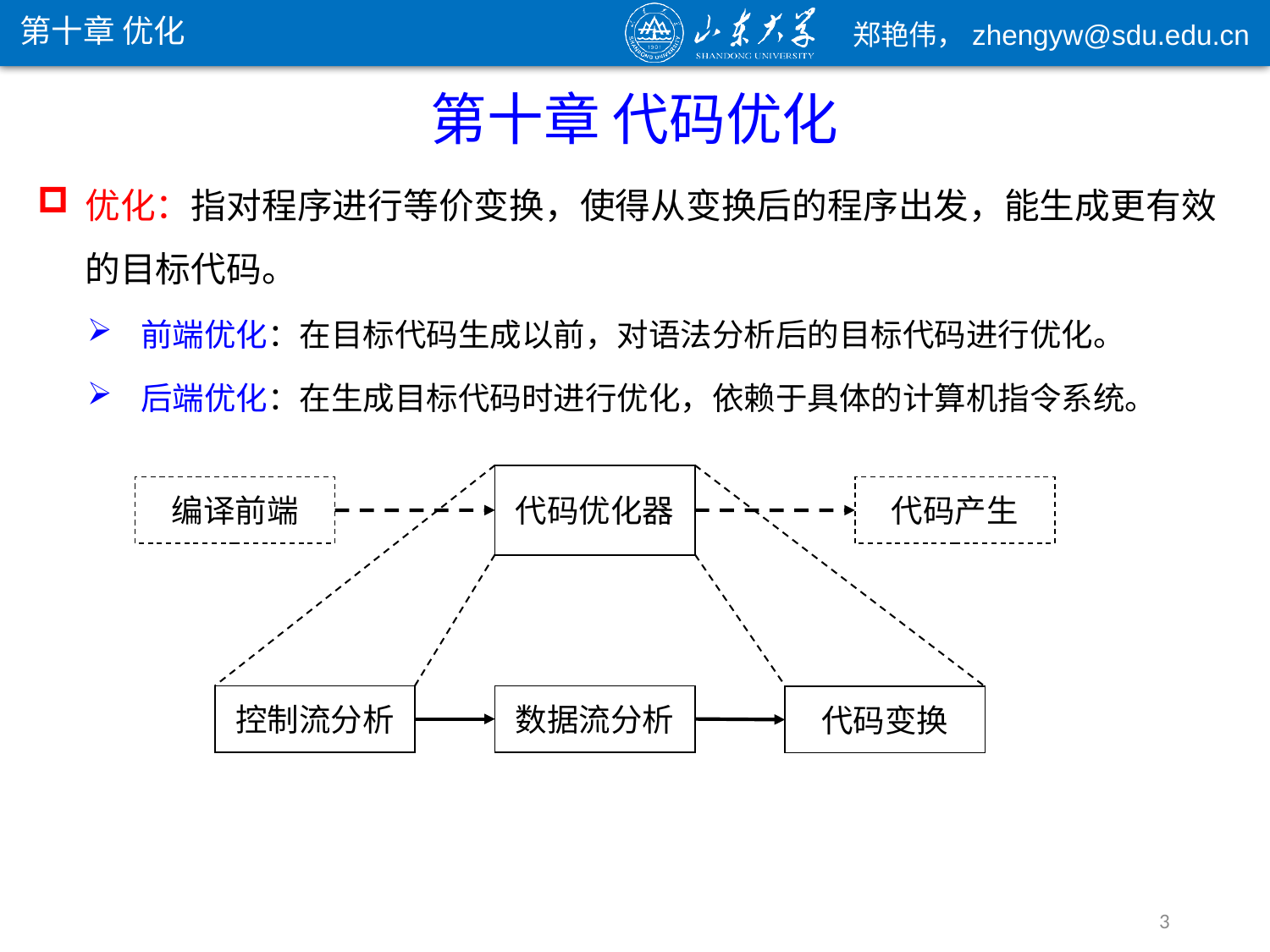

第十章 优化
第十章 代码优化
优化：指对程序进行等价变换，使得从变换后的程序出发，能生成更有效的目标代码。
前端优化：在目标代码生成以前，对语法分析后的目标代码进行优化。
后端优化：在生成目标代码时进行优化，依赖于具体的计算机指令系统。
代码优化器
编译前端
代码产生
控制流分析
数据流分析
代码变换
3